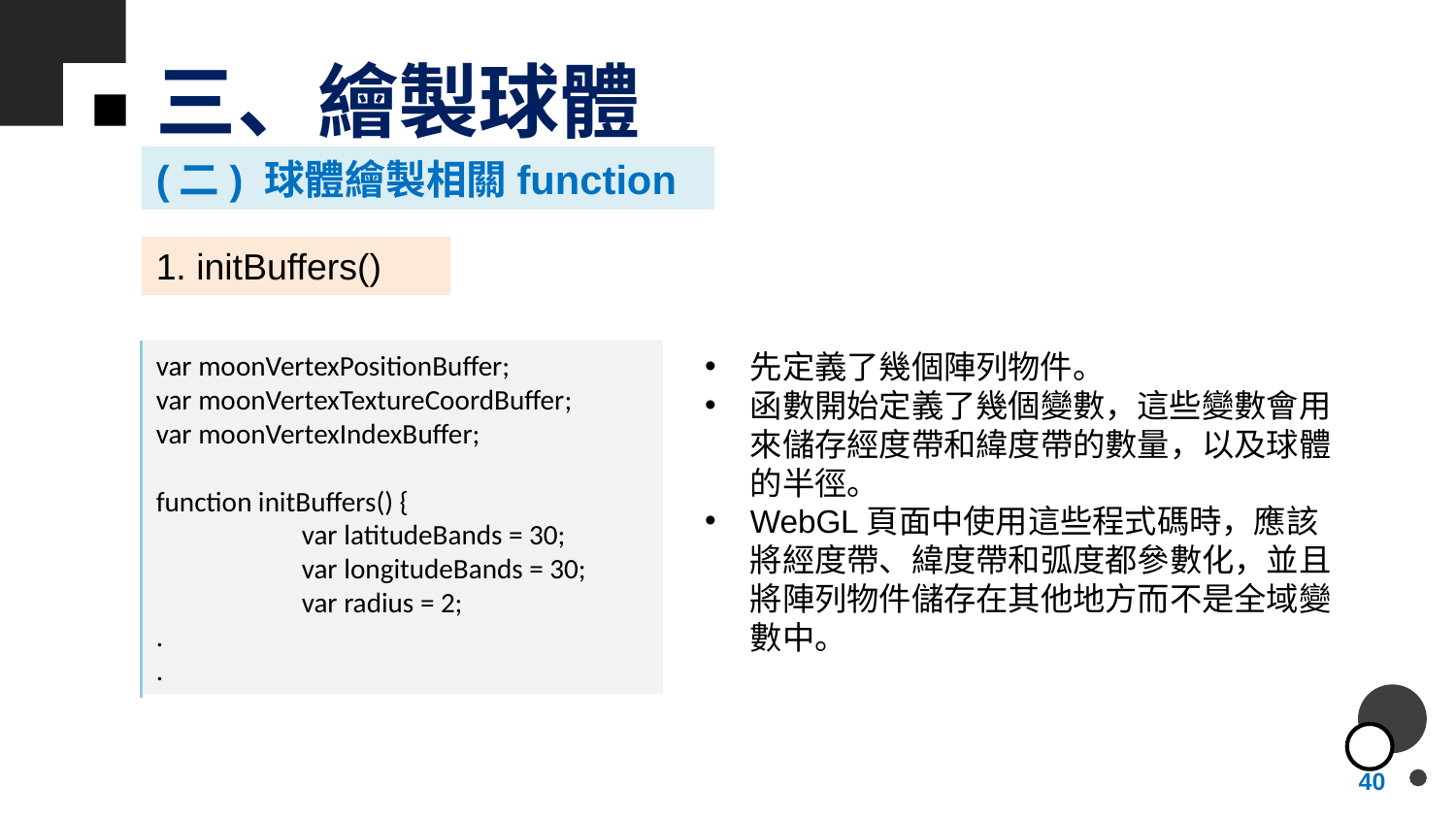

# 三、繪製球體
(二) 球體繪製相關function
1. initBuffers()
先定義了幾個陣列物件。
函數開始定義了幾個變數，這些變數會用來儲存經度帶和緯度帶的數量，以及球體的半徑。
WebGL頁面中使用這些程式碼時，應該將經度帶、緯度帶和弧度都參數化，並且將陣列物件儲存在其他地方而不是全域變數中。
var moonVertexPositionBuffer;
var moonVertexTextureCoordBuffer;
var moonVertexIndexBuffer;

function initBuffers() {
	var latitudeBands = 30;
	var longitudeBands = 30;
 	var radius = 2;
.
.

40